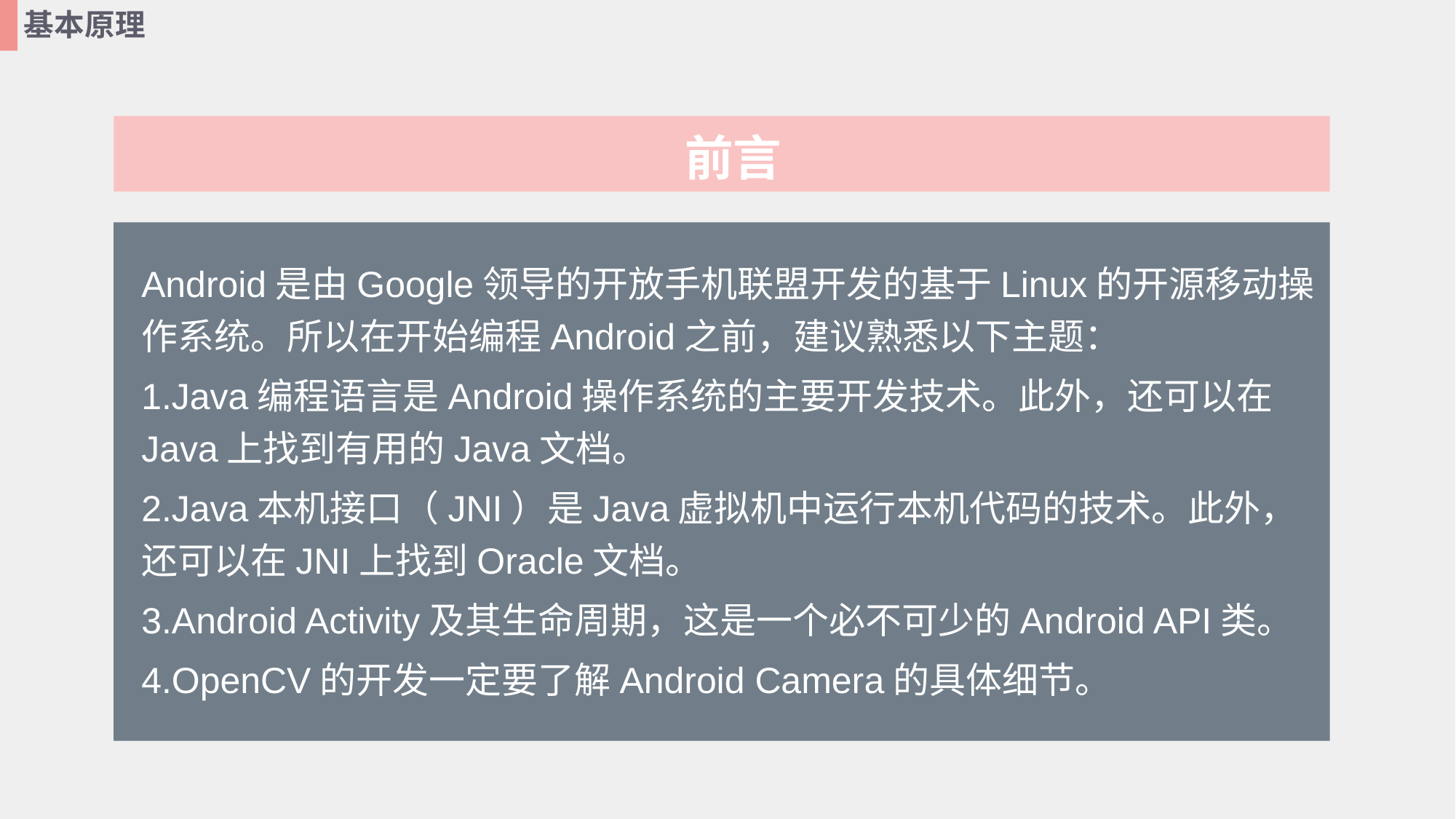

基本原理
前言

Android是由Google领导的开放手机联盟开发的基于Linux的开源移动操作系统。所以在开始编程Android之前，建议熟悉以下主题：
1.Java编程语言是Android操作系统的主要开发技术。此外，还可以在Java上找到有用的Java文档。
2.Java本机接口（JNI）是Java虚拟机中运行本机代码的技术。此外，还可以在JNI上找到Oracle文档。
3.Android Activity及其生命周期，这是一个必不可少的Android API类。
4.OpenCV的开发一定要了解Android Camera的具体细节。